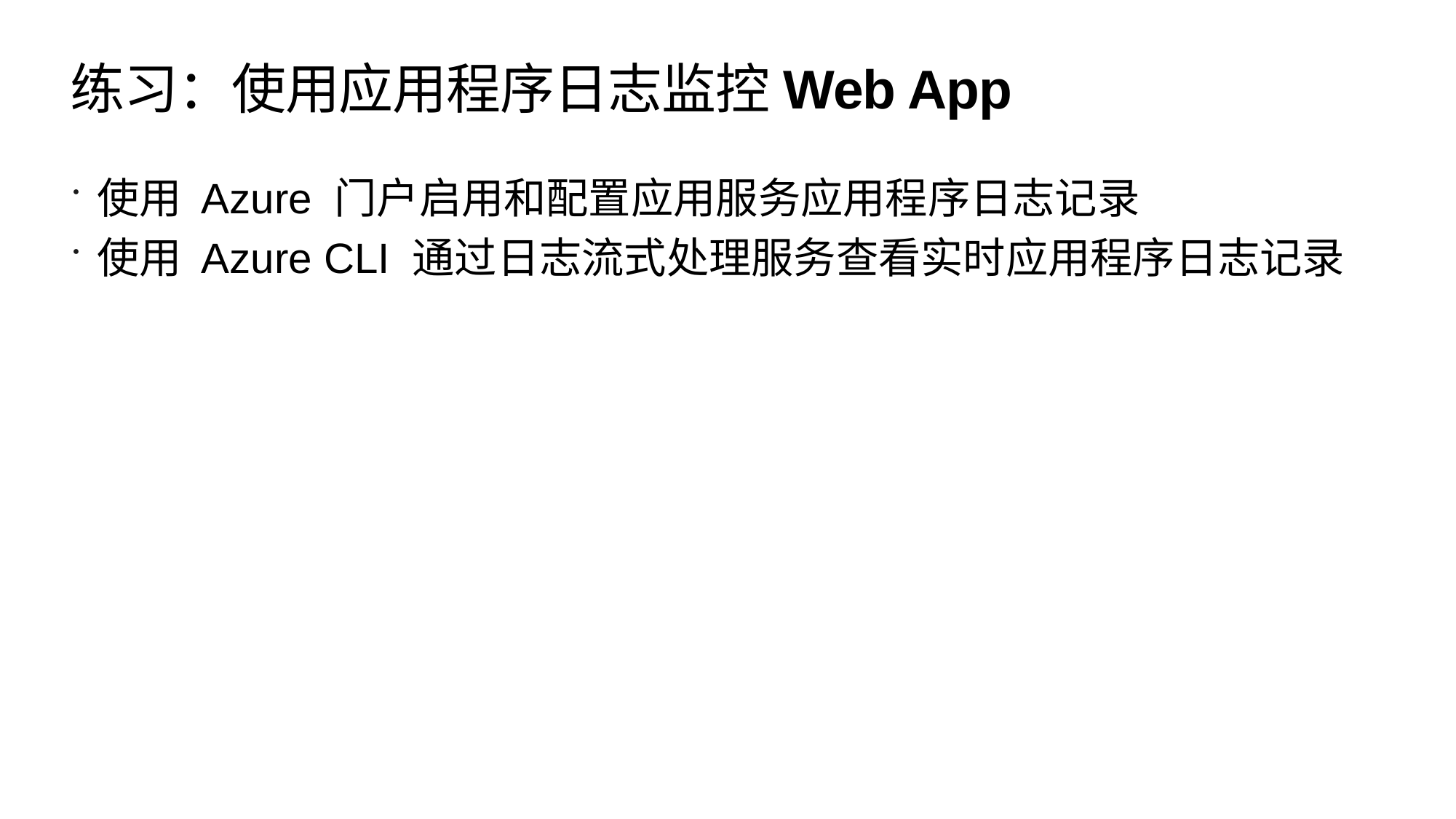

# 练习：使用应用程序日志监控Web App
使用 Azure 门户启用和配置应用服务应用程序日志记录
使用 Azure CLI 通过日志流式处理服务查看实时应用程序日志记录